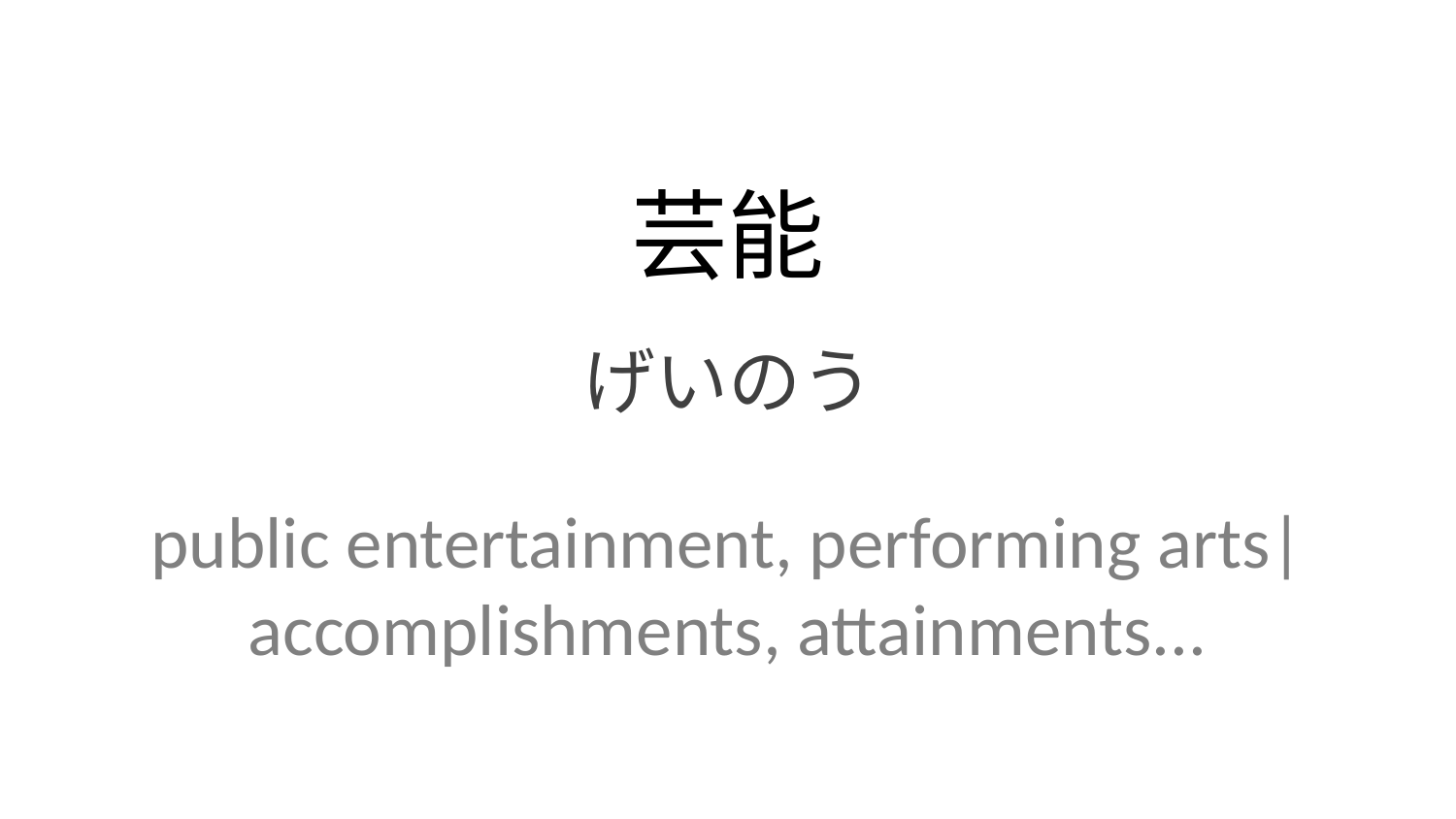

芸能

げいのう
public entertainment, performing arts| accomplishments, attainments...